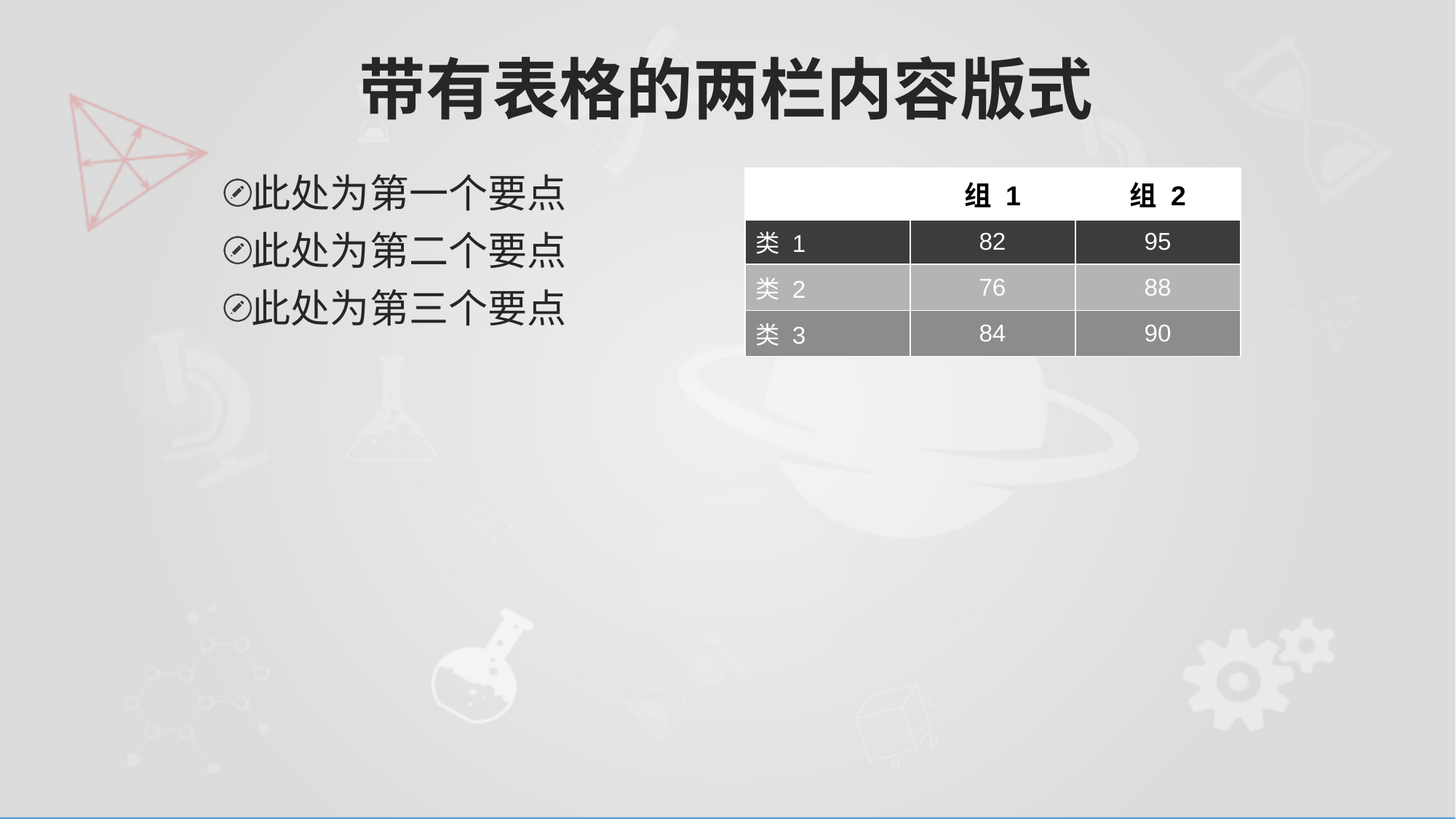

带有表格的两栏内容版式
此处为第一个要点
此处为第二个要点
此处为第三个要点
|  | 组 1 | 组 2 |
| --- | --- | --- |
| 类 1 | 82 | 95 |
| 类 2 | 76 | 88 |
| 类 3 | 84 | 90 |